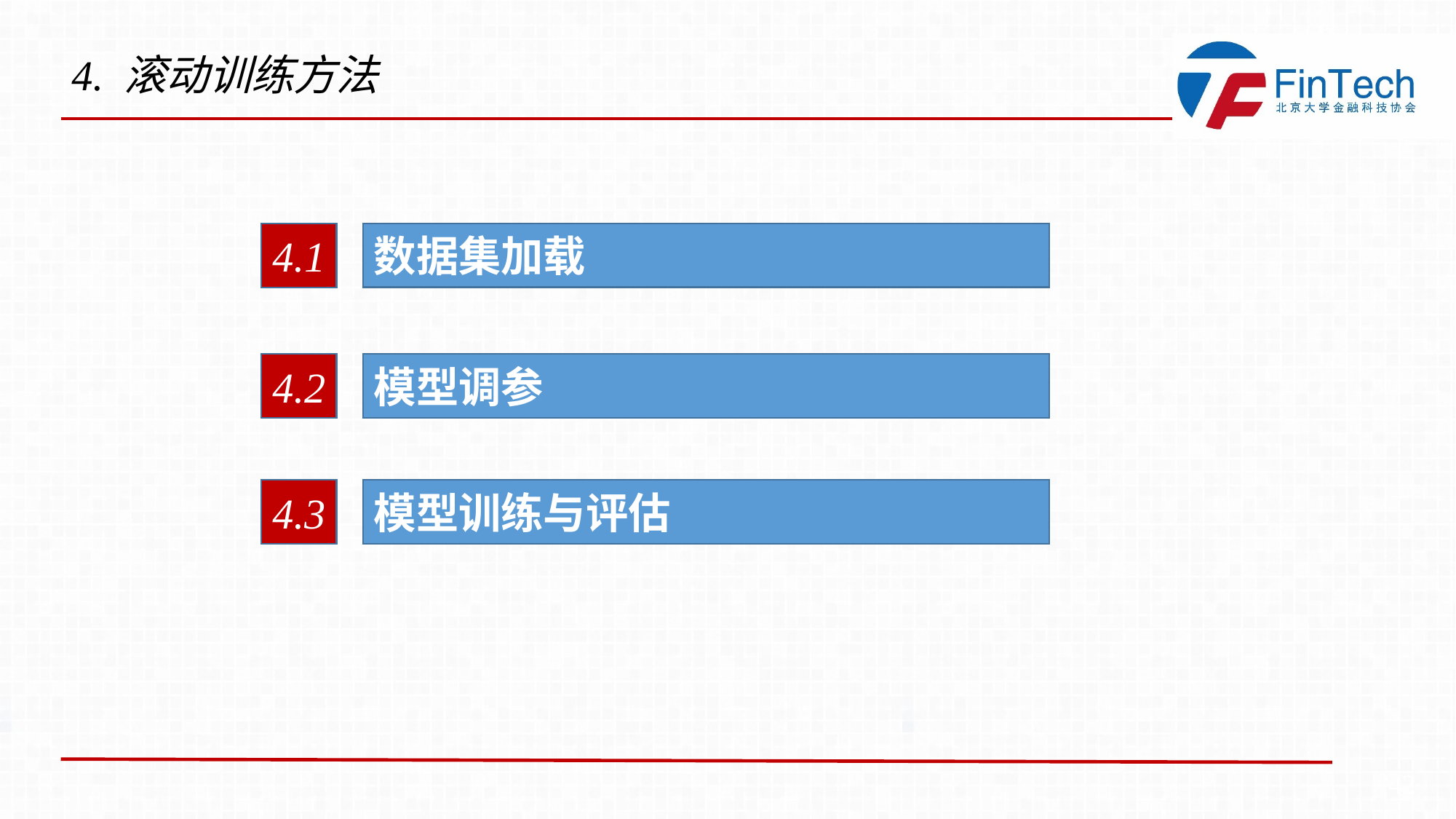

4. 滚动训练方法
4.1
数据集加载
4.2
模型调参
4.3
模型训练与评估